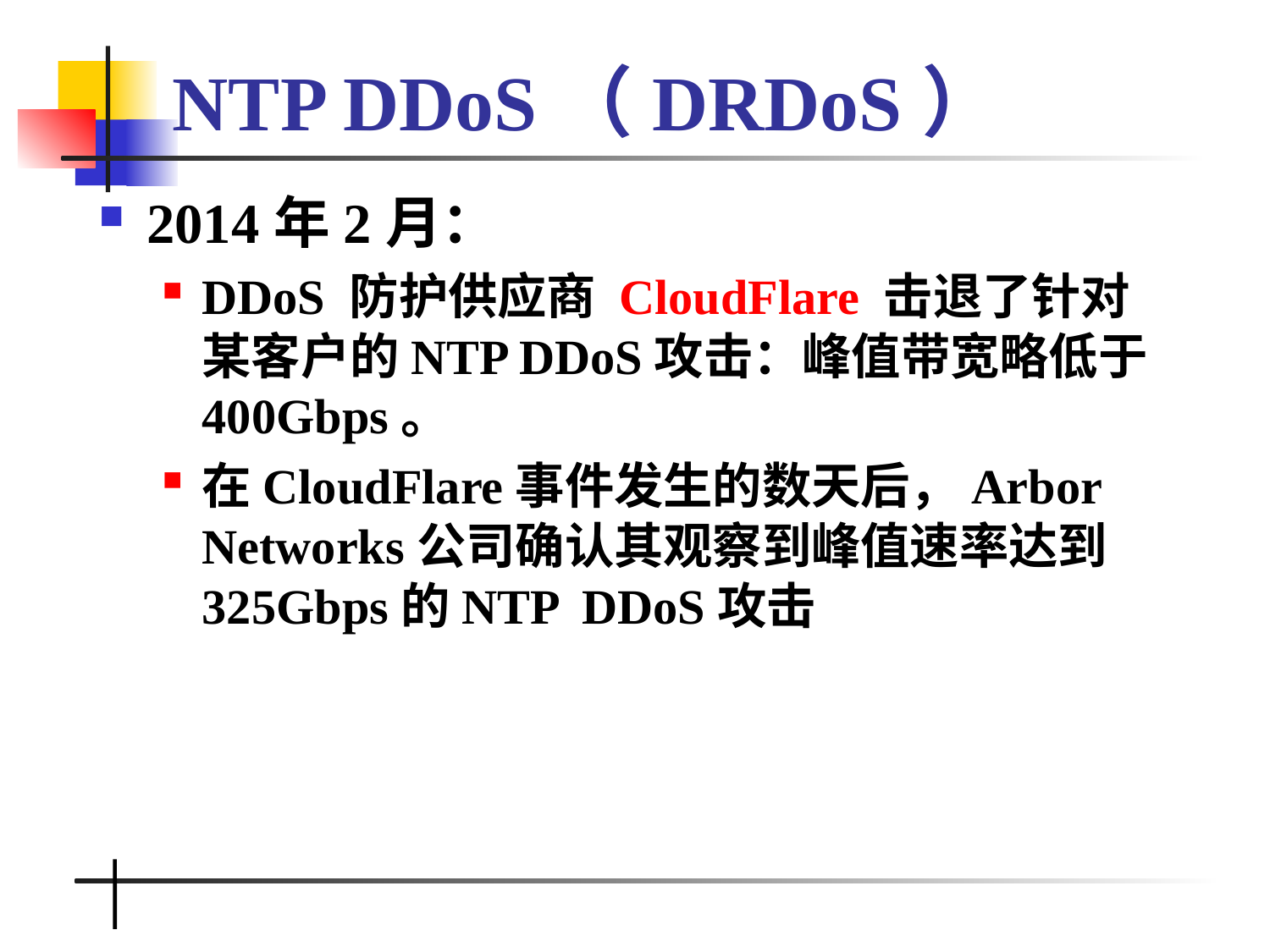

# NTP DDoS（DRDoS）
2014年2月：
DDoS 防护供应商 CloudFlare 击退了针对某客户的NTP DDoS攻击：峰值带宽略低于 400Gbps。
在CloudFlare事件发生的数天后，Arbor Networks公司确认其观察到峰值速率达到325Gbps的NTP  DDoS攻击